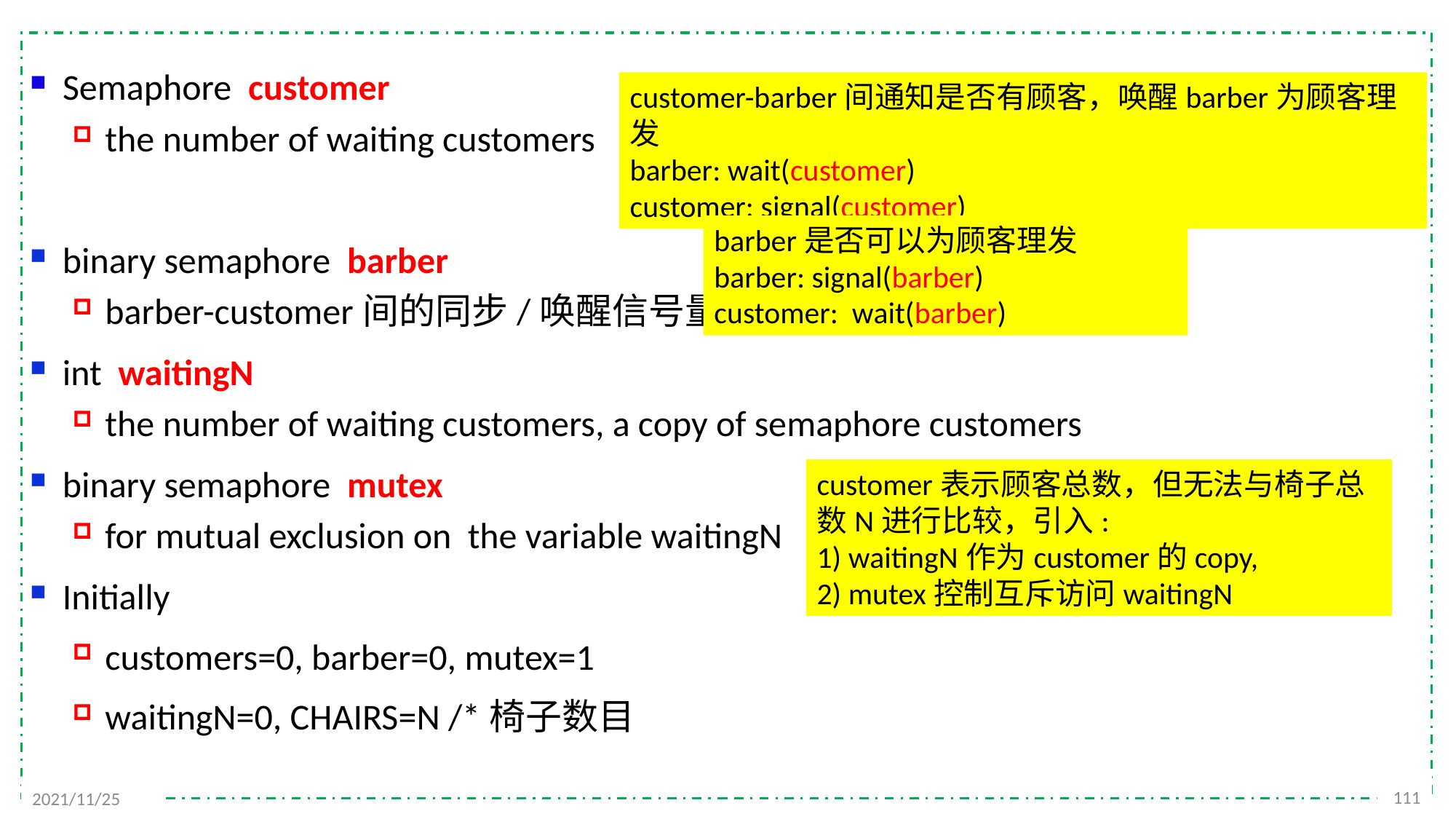

Semaphore  customer
the number of waiting customers

binary semaphore  barber
barber-customer间的同步/唤醒信号量
int  waitingN
the number of waiting customers, a copy of semaphore customers
binary semaphore  mutex
for mutual exclusion on  the variable waitingN
Initially
customers=0, barber=0, mutex=1
waitingN=0, CHAIRS=N /*椅子数目

customer-barber间通知是否有顾客，唤醒barber为顾客理发
barber: wait(customer)
customer: signal(customer)
barber是否可以为顾客理发
barber: signal(barber)
customer:  wait(barber)
customer表示顾客总数，但无法与椅子总数N进行比较，引入:
1) waitingN作为customer的copy,
2) mutex控制互斥访问waitingN
111
2021/11/25